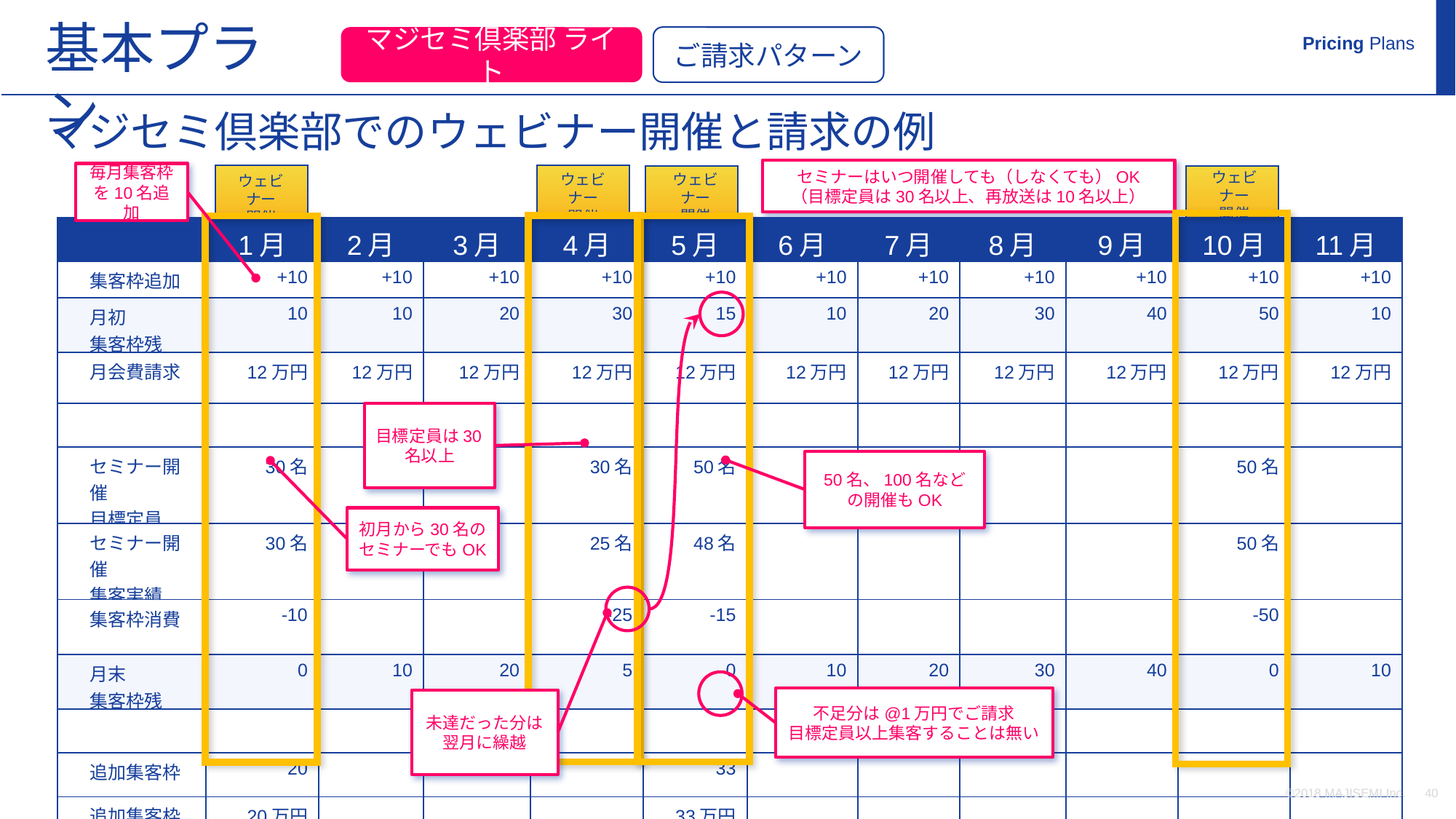

基本プラン
Pricing Plans
マジセミ倶楽部 ライト
ご請求パターン
マジセミ倶楽部でのウェビナー開催と請求の例
セミナーはいつ開催しても（しなくても）OK
（目標定員は30名以上、再放送は10名以上）
ウェビナー
開催
毎月集客枠を10名追加
ウェビナー
開催
ウェビナー
開催

ウェビナー
開催

|  | 1月 | 2月 | 3月 | 4月 | 5月 | 6月 | 7月 | 8月 | 9月 | 10月 | 11月 |
| --- | --- | --- | --- | --- | --- | --- | --- | --- | --- | --- | --- |
| 集客枠追加 | +10 | +10 | +10 | +10 | +10 | +10 | +10 | +10 | +10 | +10 | +10 |
| 月初　 集客枠残 | 10 | 10 | 20 | 30 | 15 | 10 | 20 | 30 | 40 | 50 | 10 |
| 月会費請求 | 12万円 | 12万円 | 12万円 | 12万円 | 12万円 | 12万円 | 12万円 | 12万円 | 12万円 | 12万円 | 12万円 |
|  |  |  |  |  |  |  |  |  |  |  |  |
| セミナー開催 目標定員 | 30名 |  |  | 30名 | 50名 |  |  |  |  | 50名 |  |
| セミナー開催 集客実績 | 30名 |  |  | 25名 | 48名 |  |  |  |  | 50名 |  |
| 集客枠消費 | -10 |  |  | -25 | -15 |  |  |  |  | -50 |  |
| 月末 集客枠残 | 0 | 10 | 20 | 5 | 0 | 10 | 20 | 30 | 40 | 0 | 10 |
|  |  |  |  |  |  |  |  |  |  |  |  |
| 追加集客枠 | 20 |  |  |  | 33 |  |  |  |  |  |  |
| 追加集客枠 請求 | 20万円 |  |  |  | 33万円 |  |  |  |  |  |  |

目標定員は30名以上
50名、100名などの開催もOK
初月から30名のセミナーでもOK

未達だった分は翌月に繰越

不足分は@1万円でご請求
目標定員以上集客することは無い
©2018 MAJISEMI Inc.
40